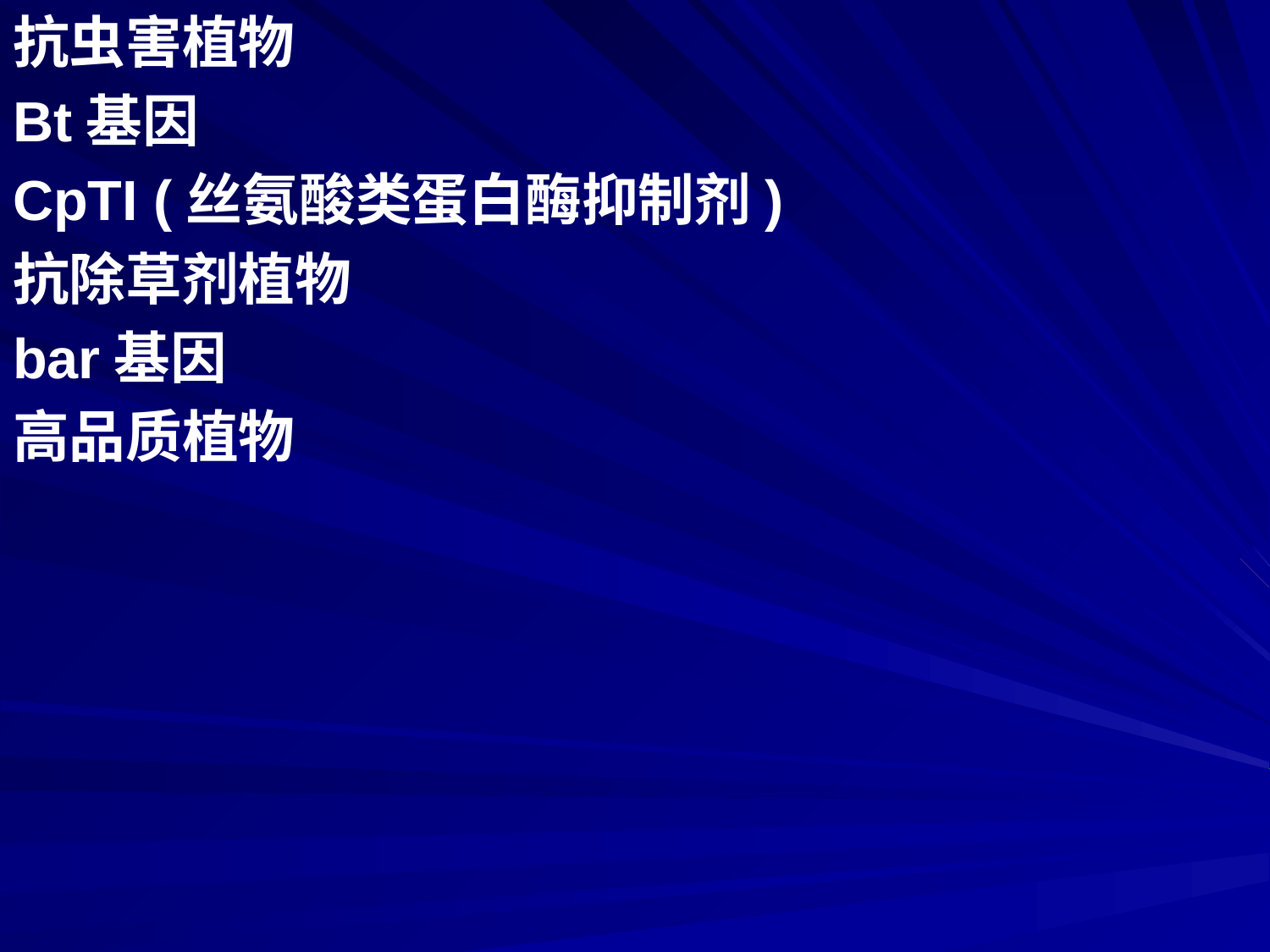

抗虫害植物
Bt基因
CpTI (丝氨酸类蛋白酶抑制剂)
抗除草剂植物
bar基因
高品质植物